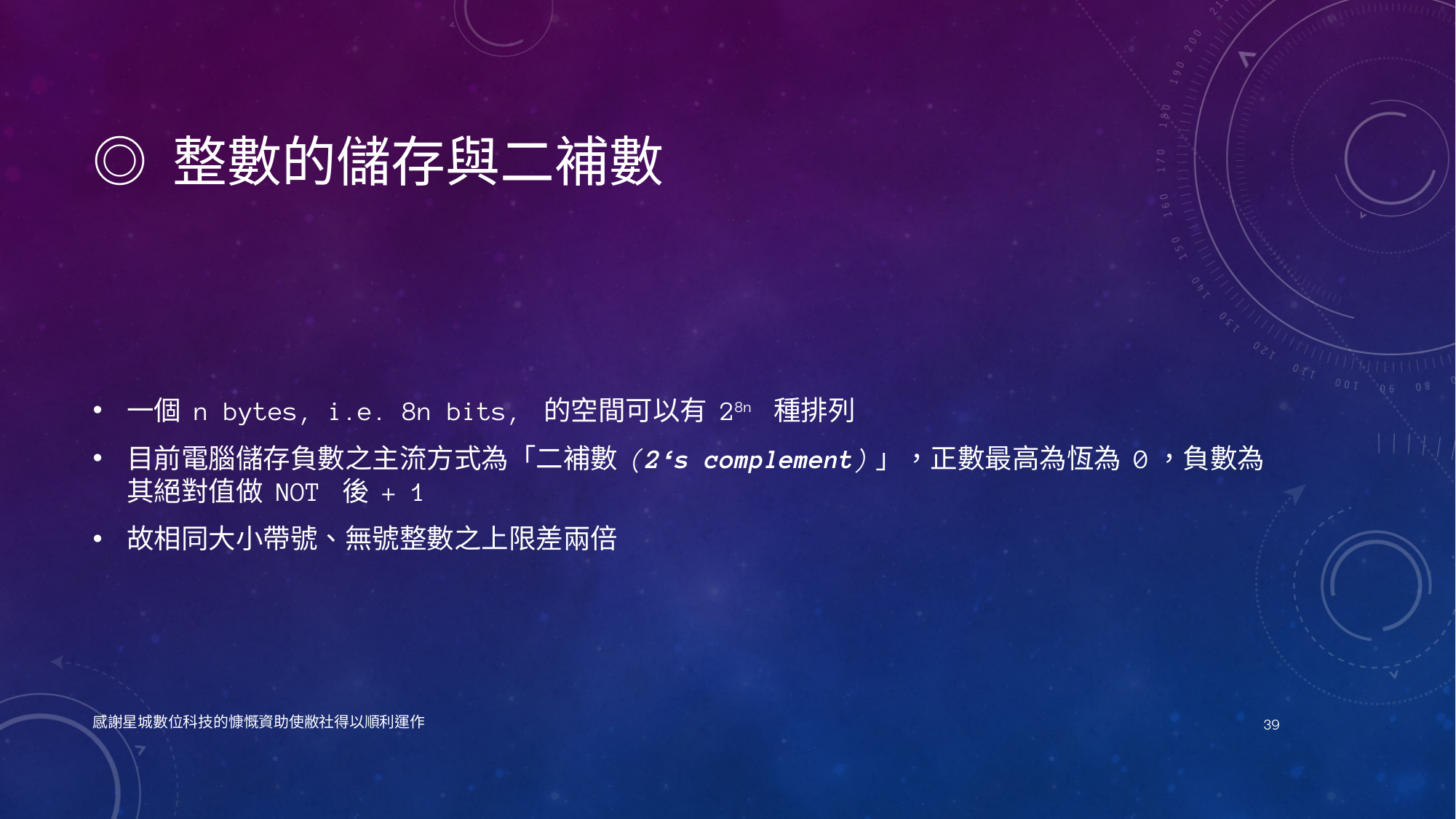

# ◎ 整數的儲存與二補數
一個 n bytes, i.e. 8n bits, 的空間可以有 28n 種排列
目前電腦儲存負數之主流方式為「二補數 (2‘s complement)」，正數最高為恆為 0，負數為其絕對值做 NOT 後 + 1
故相同大小帶號、無號整數之上限差兩倍
感謝星城數位科技的慷慨資助使敝社得以順利運作
39